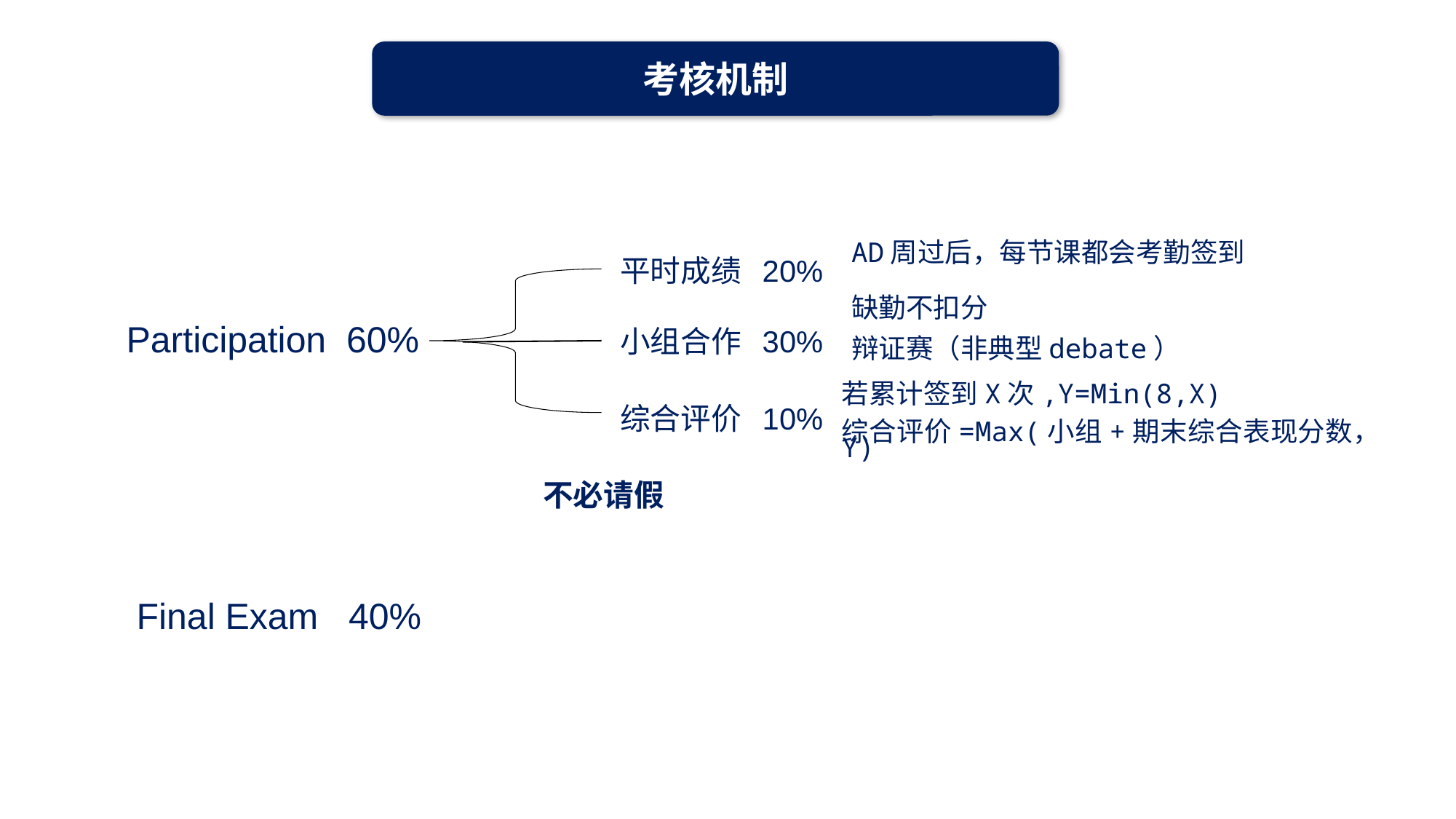

考核机制
AD周过后，每节课都会考勤签到
平时成绩  20%

缺勤不扣分
Participation  60%
小组合作  30%
辩证赛（非典型debate）
若累计签到X次,Y=Min(8,X)
综合评价=Max(小组+期末综合表现分数，Y)
综合评价  10%
不必请假
 Final Exam   40%